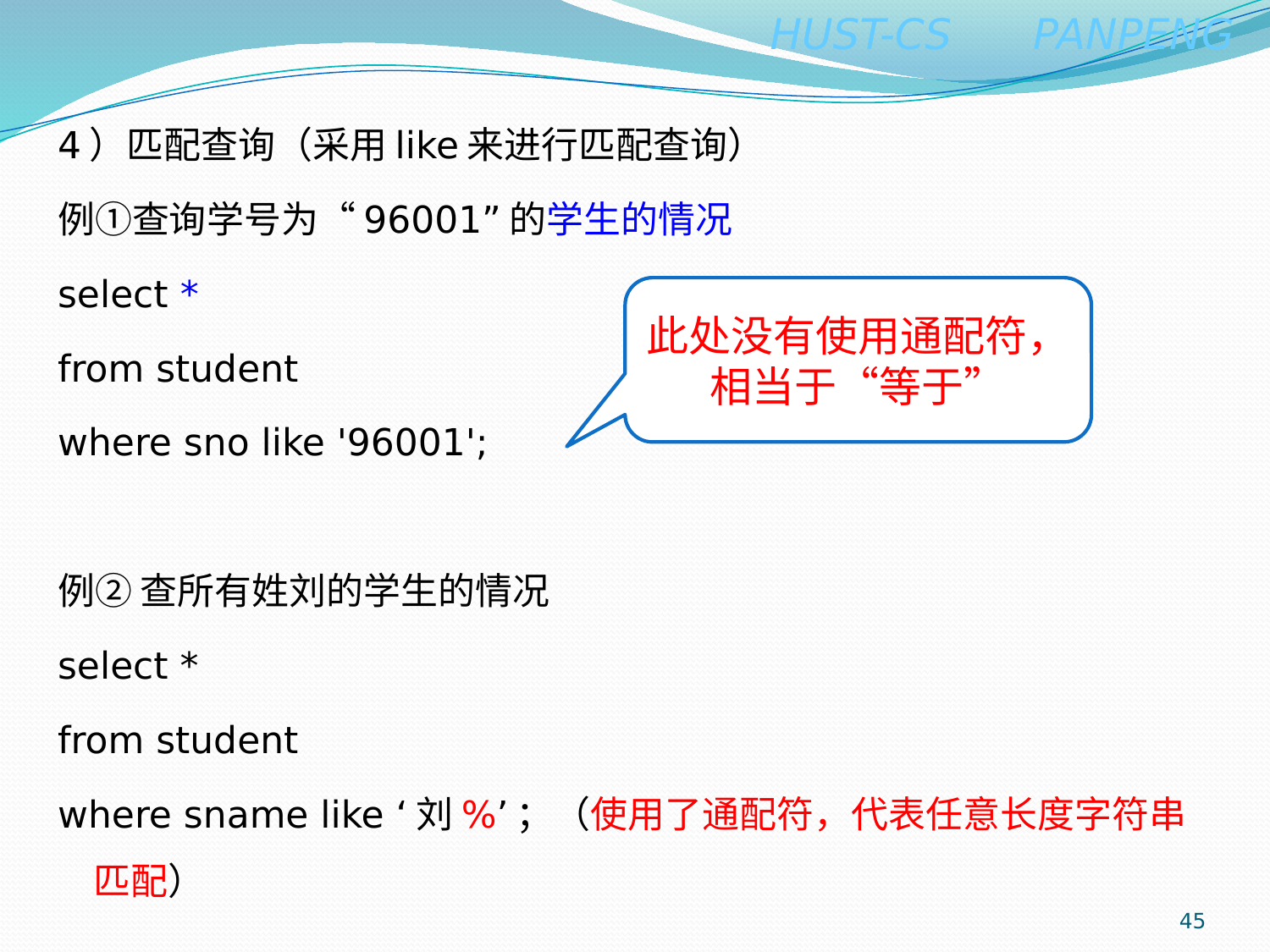

4）匹配查询（采用like来进行匹配查询）
例①查询学号为“96001”的学生的情况
select *
from student
where sno like '96001';

例② 查所有姓刘的学生的情况
select *
from student
where sname like ‘刘%’；（使用了通配符，代表任意长度字符串匹配）
此处没有使用通配符，相当于“等于”
45